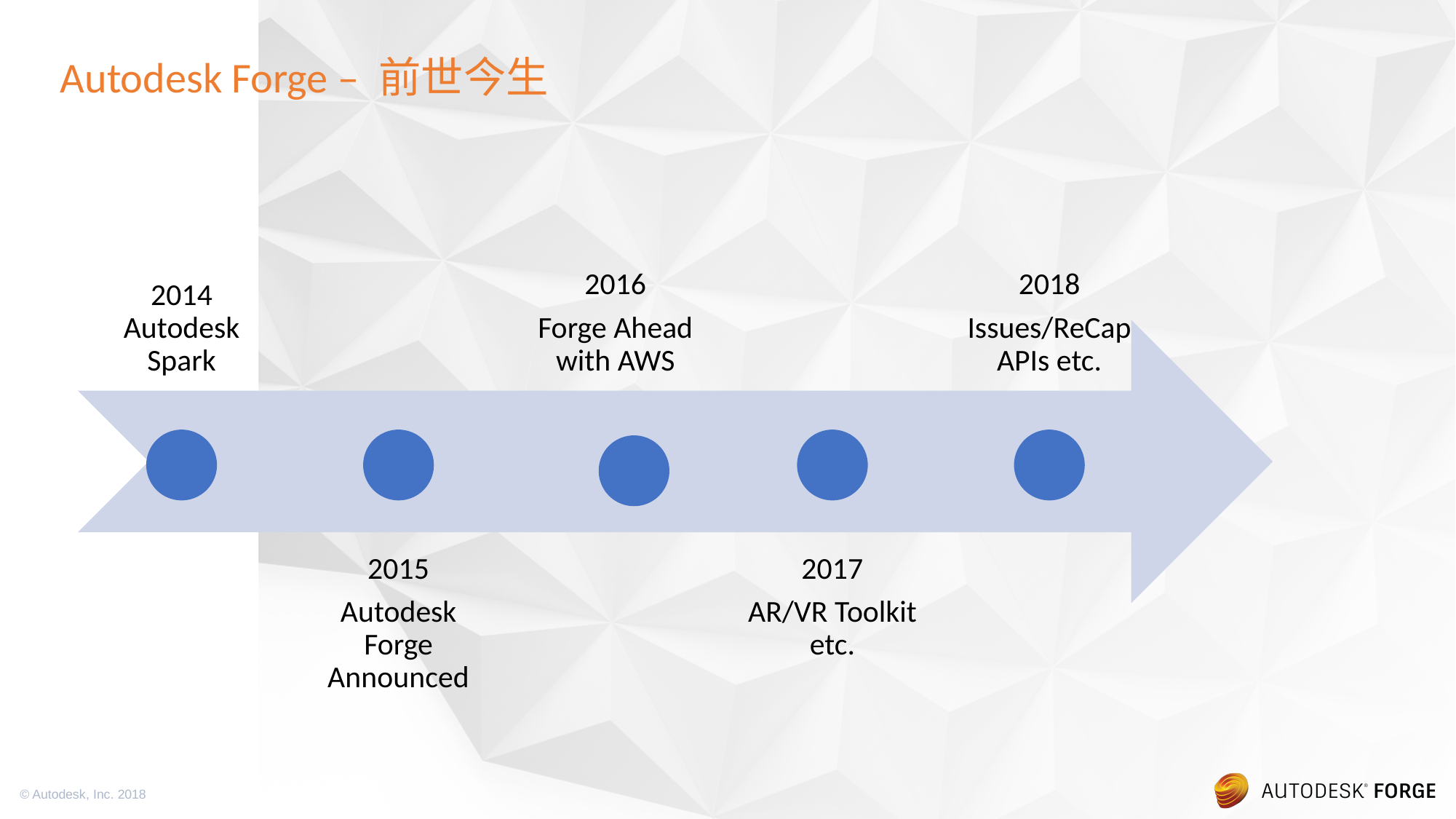

Autodesk Forge – 前世今生
2014
Autodesk Spark
2015
Autodesk Forge Announced
2016
Forge Ahead with AWS
2017
AR/VR Toolkit etc.
2018
Issues/ReCap APIs etc.